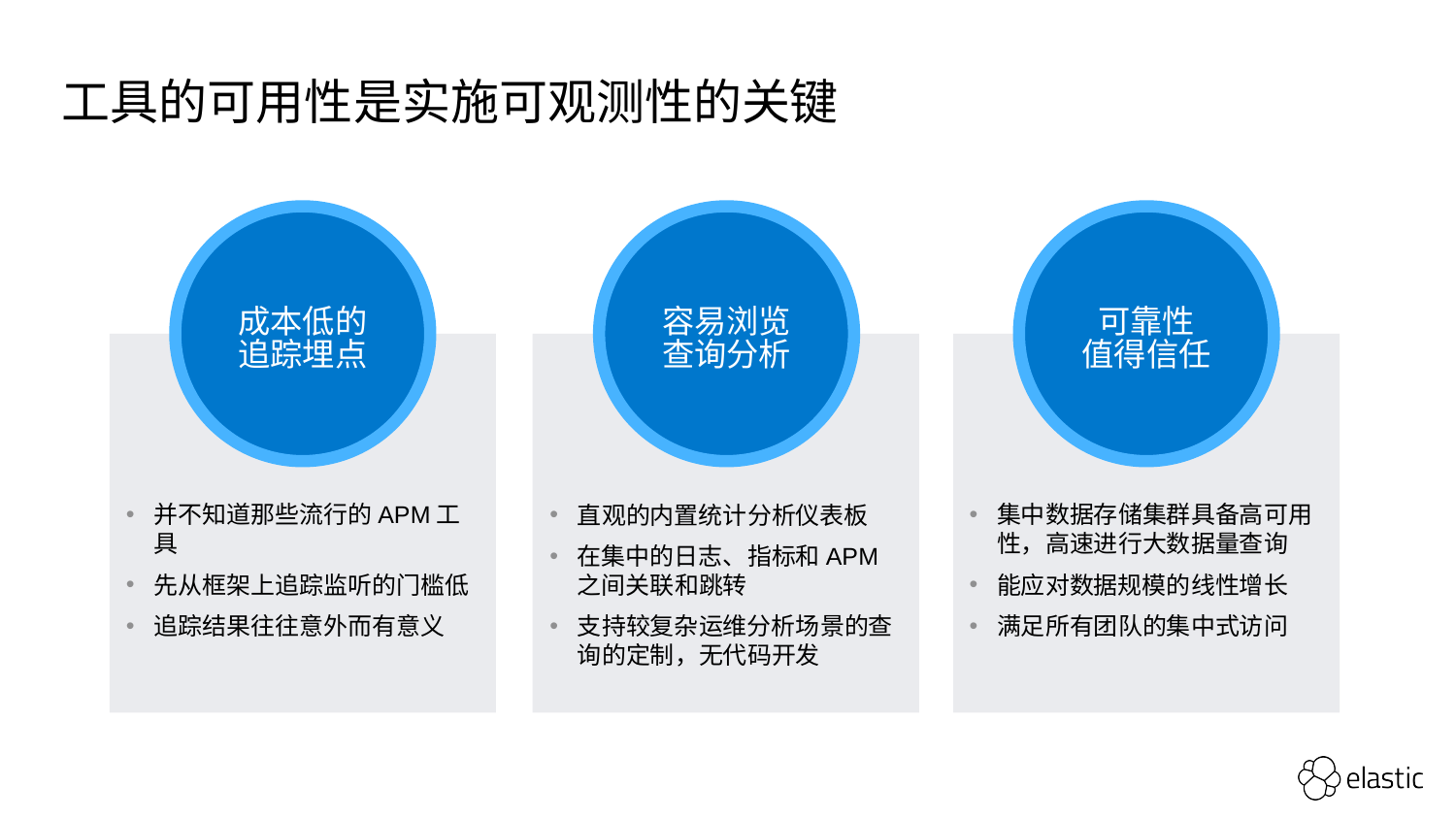

# 工具的可用性是实施可观测性的关键

成本低的
追踪埋点
容易浏览
查询分析
可靠性
值得信任

并不知道那些流行的APM工具
先从框架上追踪监听的门槛低
追踪结果往往意外而有意义
直观的内置统计分析仪表板
在集中的日志、指标和APM之间关联和跳转
支持较复杂运维分析场景的查询的定制，无代码开发
集中数据存储集群具备高可用性，高速进行大数据量查询
能应对数据规模的线性增长
满足所有团队的集中式访问